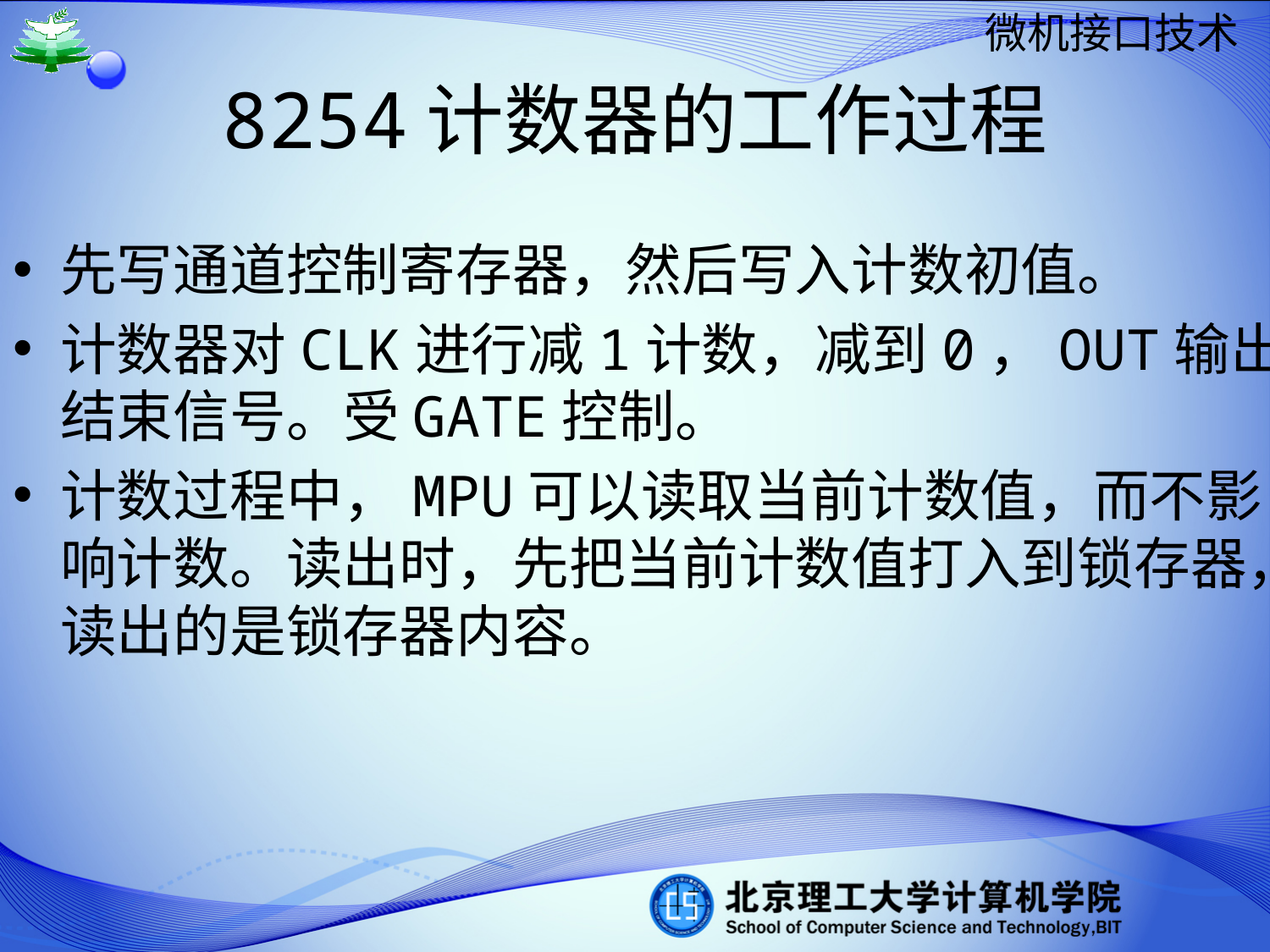

# 8254计数器的工作过程
先写通道控制寄存器，然后写入计数初值。
计数器对CLK进行减1计数，减到0，OUT输出结束信号。受GATE控制。
计数过程中，MPU可以读取当前计数值，而不影响计数。读出时，先把当前计数值打入到锁存器，读出的是锁存器内容。